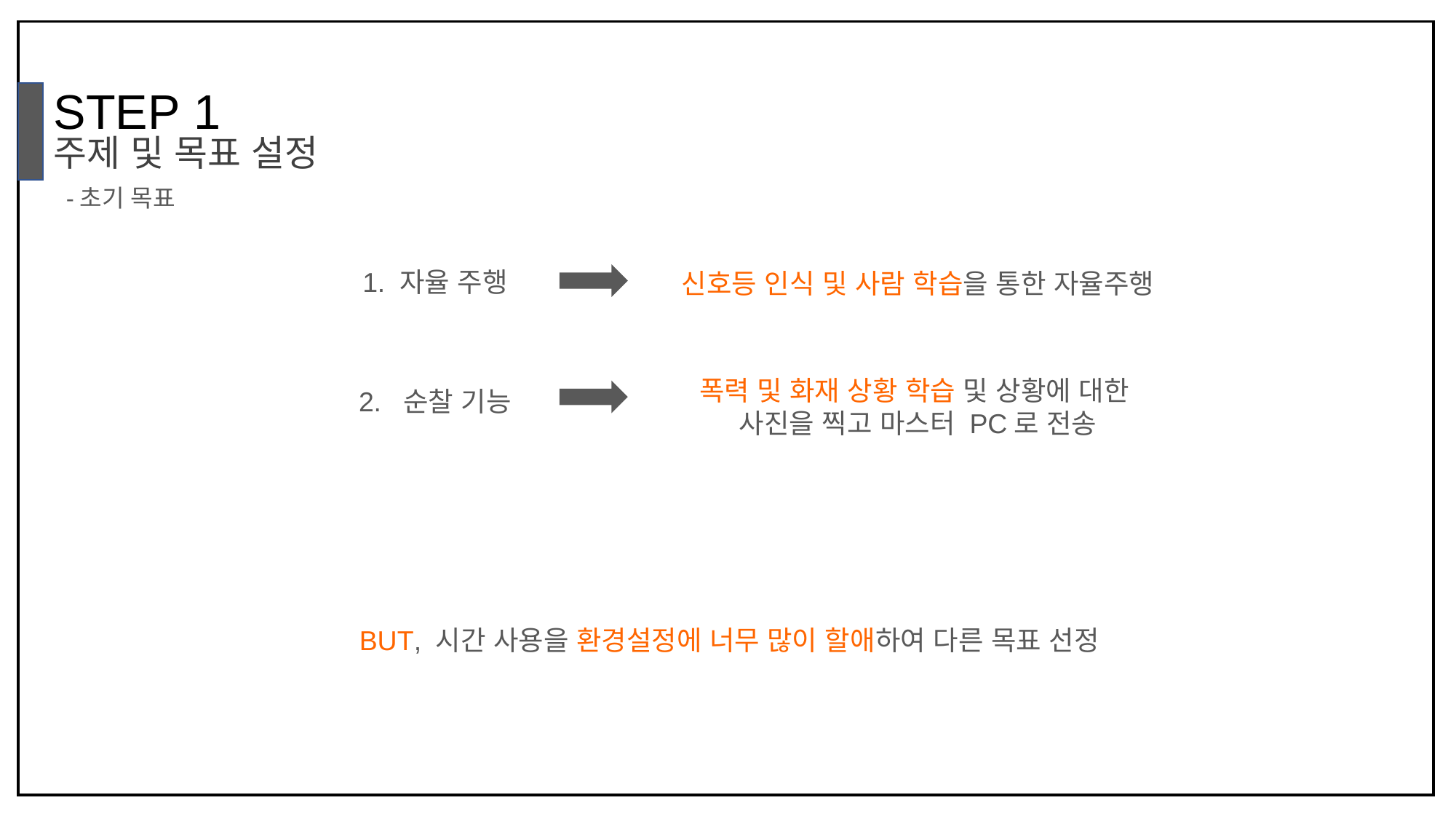

STEP 1

주제 및 목표 설정
-초기 목표
1. 자율 주행
신호등 인식 및 사람 학습을 통한 자율주행

폭력 및 화재 상황 학습 및 상황에 대한
사진을 찍고 마스터 PC로 전송
2.  순찰 기능

BUT, 시간 사용을 환경설정에 너무 많이 할애하여 다른 목표 선정